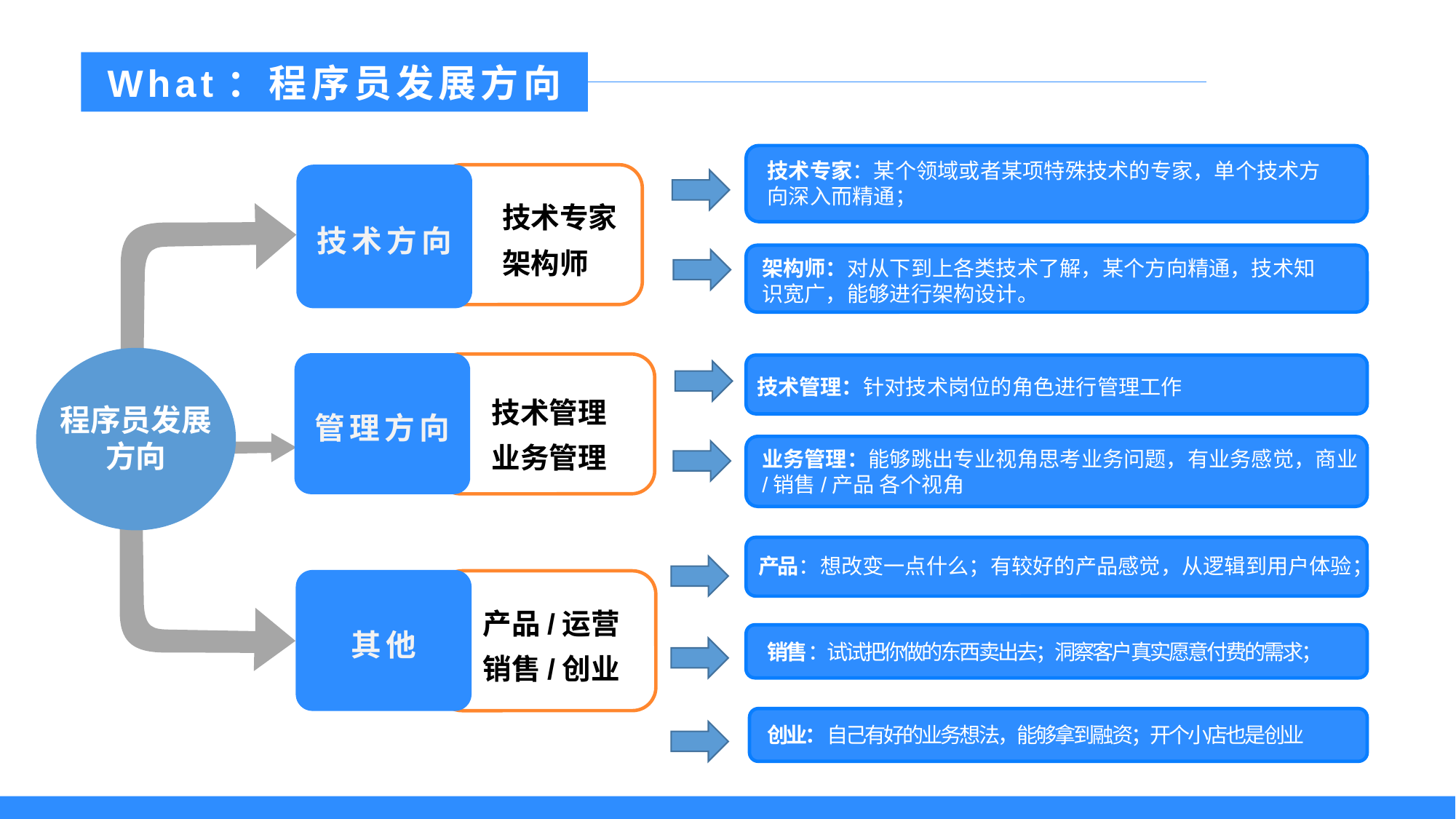

What：程序员发展方向

技术专家：某个领域或者某项特殊技术的专家，单个技术方向深入而精通；

技术方向

技术专家
架构师

架构师：对从下到上各类技术了解，某个方向精通，技术知识宽广，能够进行架构设计。

技术专家：某个领域或者某项特殊技术的专家，核心：深入而精通；

管理方向

技术管理：针对技术岗位的角色进行管理工作
技术管理
业务管理

程序员发展方向

业务管理：能够跳出专业视角思考业务问题，有业务感觉，商业/销售/产品 各个视角

产品：想改变一点什么；有较好的产品感觉，从逻辑到用户体验；

其他

产品/运营
销售/创业

销售：试试把你做的东西卖出去；洞察客户真实愿意付费的需求；

创业：自己有好的业务想法，能够拿到融资；开个小店也是创业